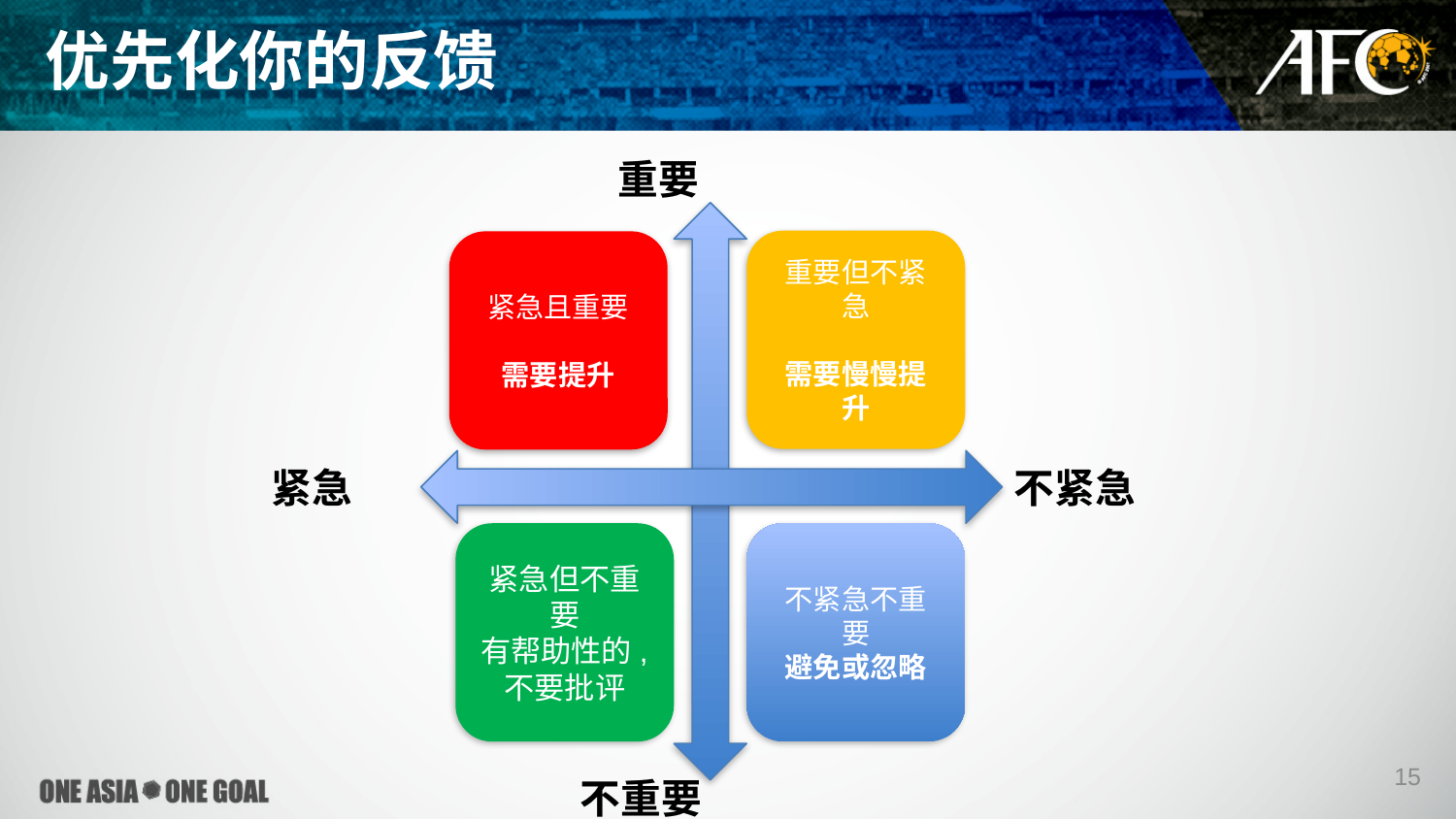

# 优先化你的反馈
重要

重要但不紧急

需要慢慢提升
紧急且重要

需要提升
紧急
不紧急
紧急但不重要
有帮助性的,不要批评
不紧急不重要
避免或忽略
15
不重要